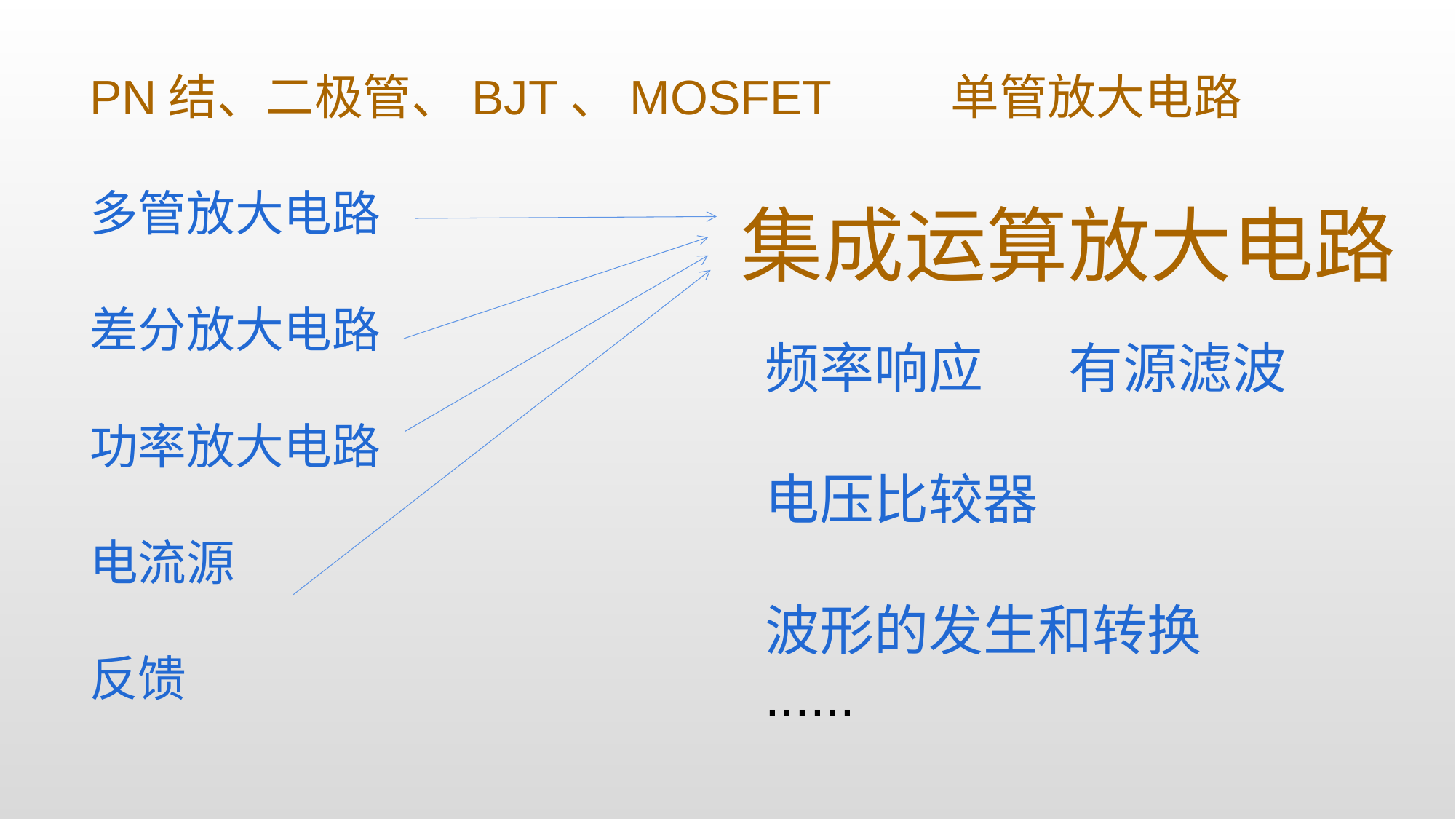

PN结、二极管、BJT、MOSFET        单管放大电路

多管放大电路

差分放大电路

功率放大电路

电流源

反馈
集成运算放大电路
频率响应       有源滤波

电压比较器

波形的发生和转换
......